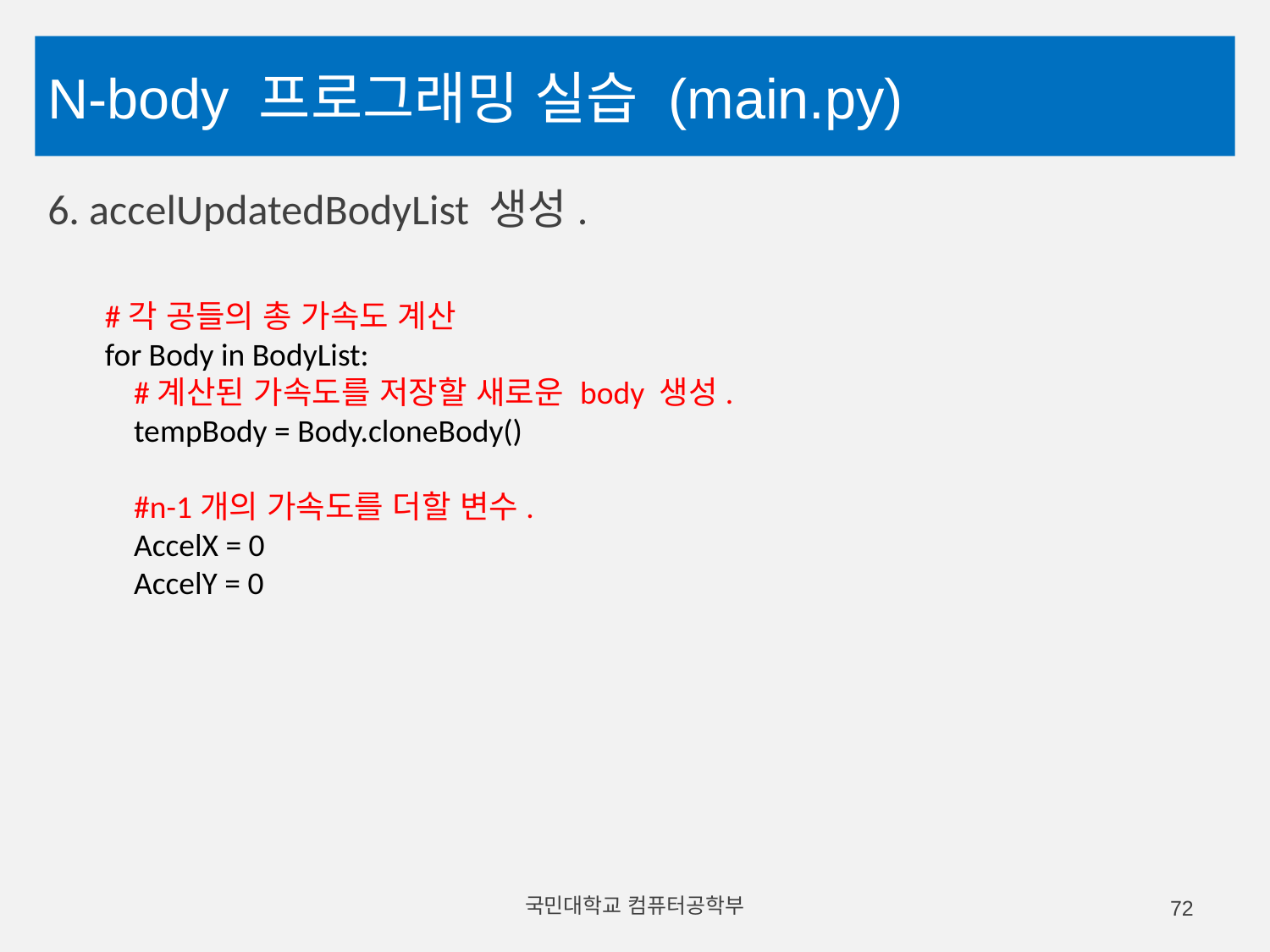

# N-body 프로그래밍 실습 (main.py)
6. accelUpdatedBodyList 생성.
        #각 공들의 총 가속도 계산
        for Body in BodyList:
            #계산된 가속도를 저장할 새로운 body 생성.
            tempBody = Body.cloneBody()

            #n-1개의 가속도를 더할 변수.
            AccelX = 0
            AccelY = 0
국민대학교 컴퓨터공학부
72